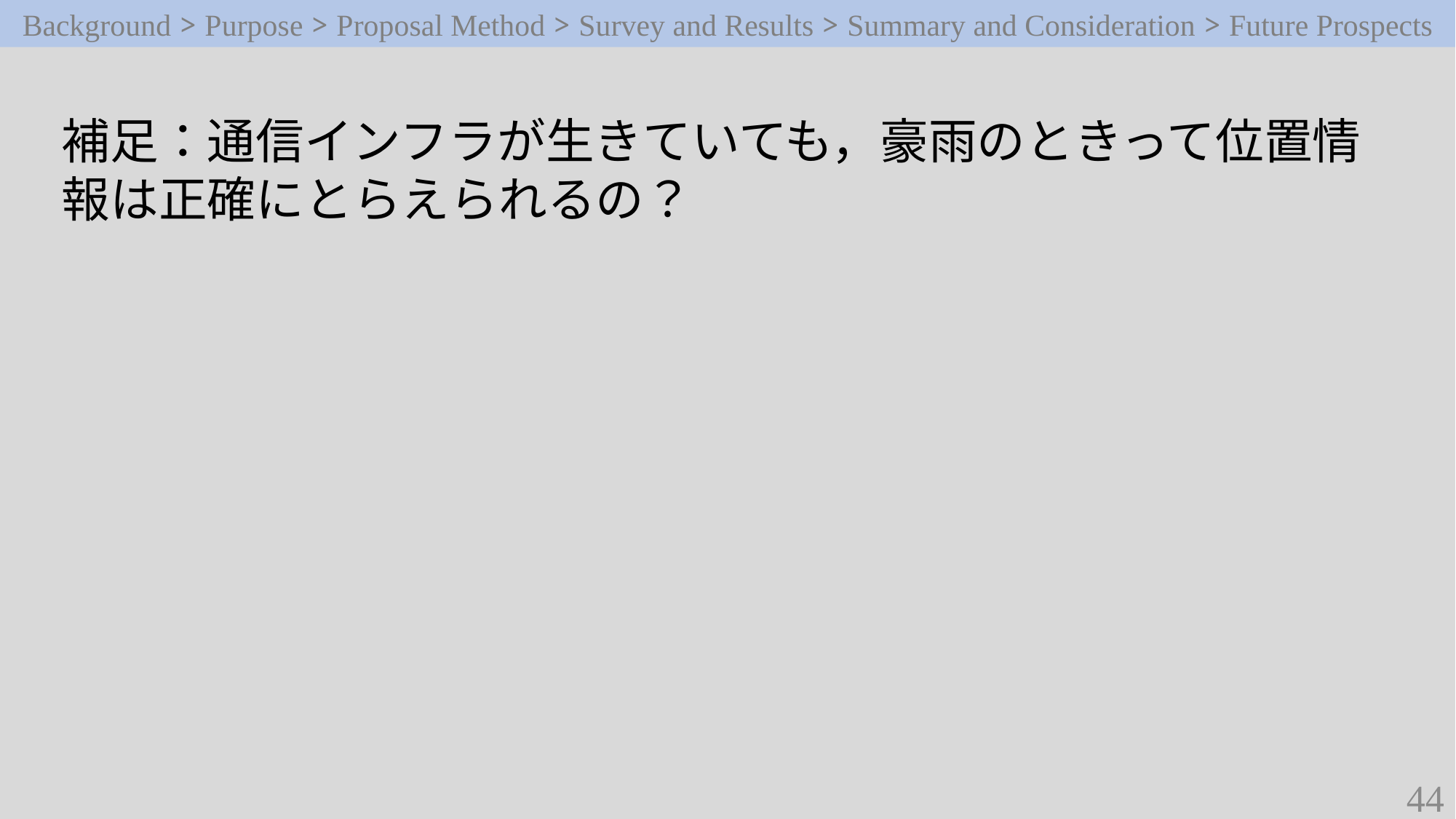

Background > Purpose > Proposal Method > Survey and Results > Summary and Consideration > Future Prospects
補足：通信インフラが生きていても，豪雨のときって位置情報は正確にとらえられるの？
44